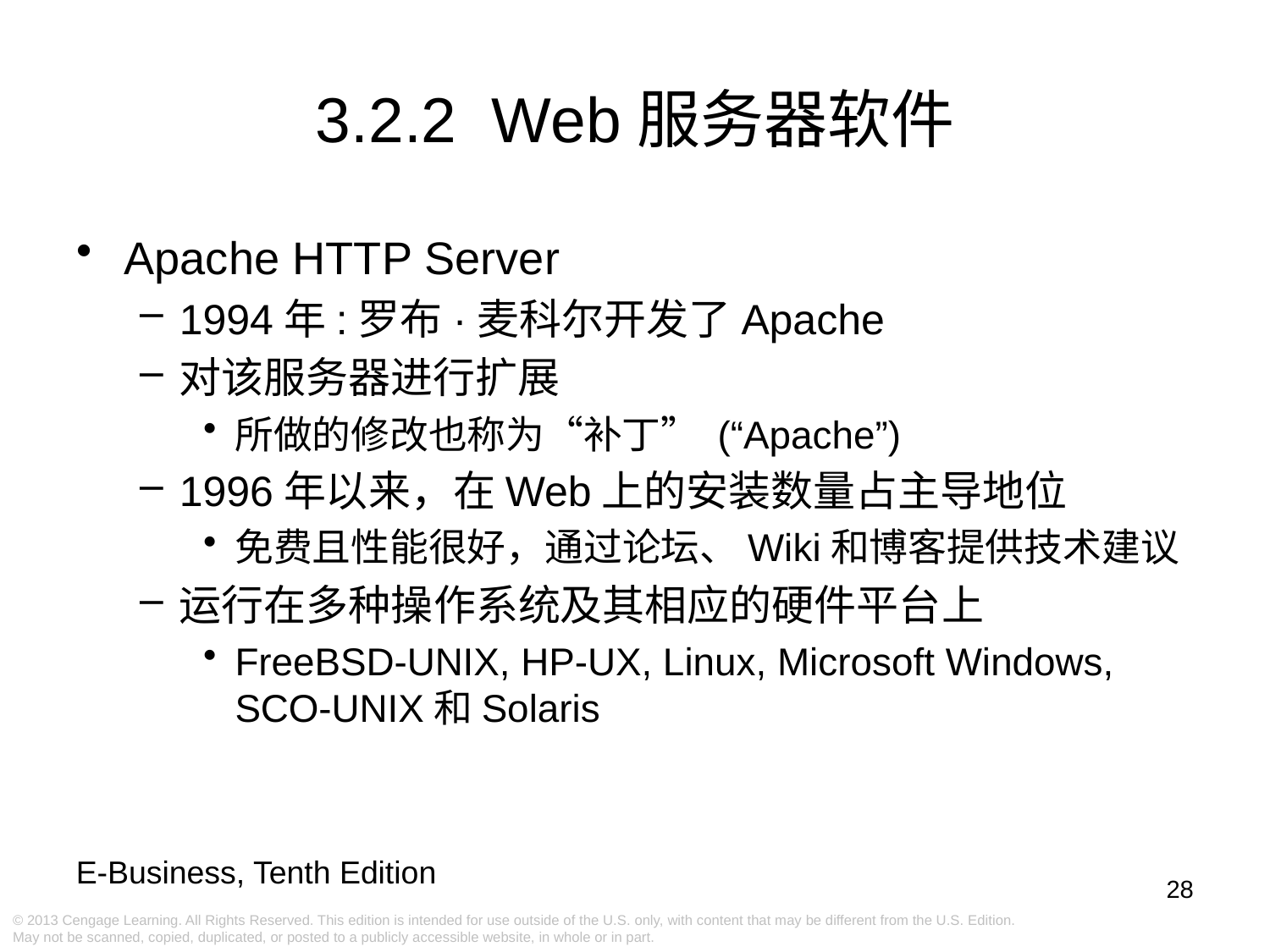

3.2.2  Web服务器软件
Apache HTTP Server
1994年:罗布·麦科尔开发了Apache
对该服务器进行扩展
所做的修改也称为“补丁” (“Apache”)
1996年以来，在Web上的安装数量占主导地位
免费且性能很好，通过论坛、Wiki和博客提供技术建议
运行在多种操作系统及其相应的硬件平台上
FreeBSD-UNIX, HP-UX, Linux, Microsoft Windows, SCO-UNIX和Solaris
28